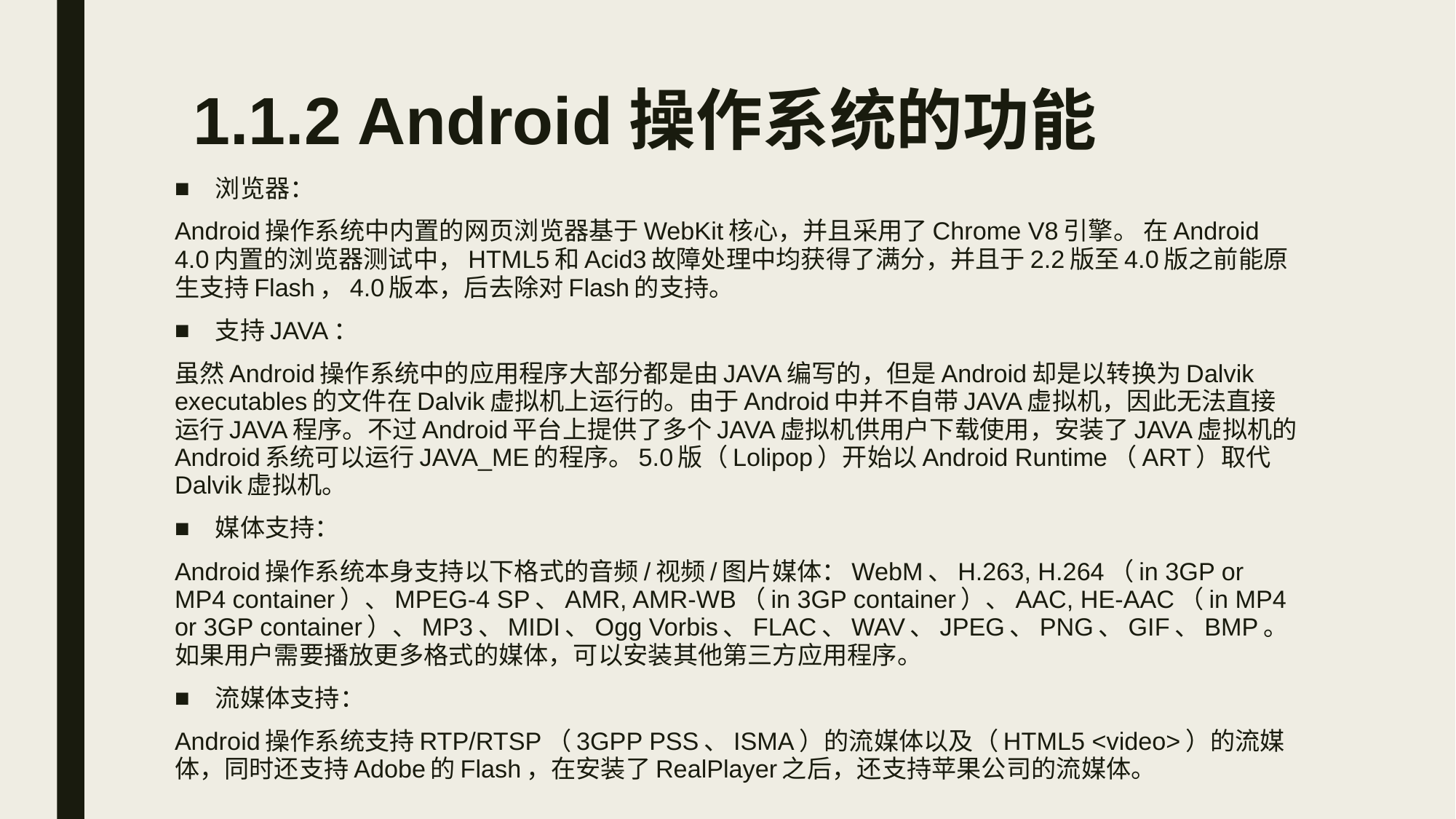

# 1.1.2 Android操作系统的功能
浏览器：
Android操作系统中内置的网页浏览器基于WebKit核心，并且采用了Chrome V8引擎。 在Android 4.0内置的浏览器测试中，HTML5和Acid3故障处理中均获得了满分，并且于2.2版至4.0版之前能原生支持Flash，4.0版本，后去除对Flash的支持。
支持JAVA：
虽然Android操作系统中的应用程序大部分都是由JAVA编写的，但是Android却是以转换为Dalvik executables的文件在Dalvik虚拟机上运行的。由于Android中并不自带JAVA虚拟机，因此无法直接运行JAVA程序。不过Android平台上提供了多个JAVA虚拟机供用户下载使用，安装了JAVA虚拟机的Android系统可以运行JAVA_ME的程序。5.0版（Lolipop）开始以Android Runtime（ART）取代Dalvik虚拟机。
媒体支持：
Android操作系统本身支持以下格式的音频/视频/图片媒体：WebM、H.263, H.264（in 3GP or MP4 container）、MPEG-4 SP、AMR, AMR-WB（in 3GP container）、AAC, HE-AAC（in MP4 or 3GP container）、MP3、MIDI、Ogg Vorbis、FLAC、WAV、JPEG、PNG、GIF、BMP。如果用户需要播放更多格式的媒体，可以安装其他第三方应用程序。
流媒体支持：
Android操作系统支持RTP/RTSP（3GPP PSS、ISMA）的流媒体以及（HTML5 <video>）的流媒体，同时还支持Adobe的Flash，在安装了RealPlayer之后，还支持苹果公司的流媒体。